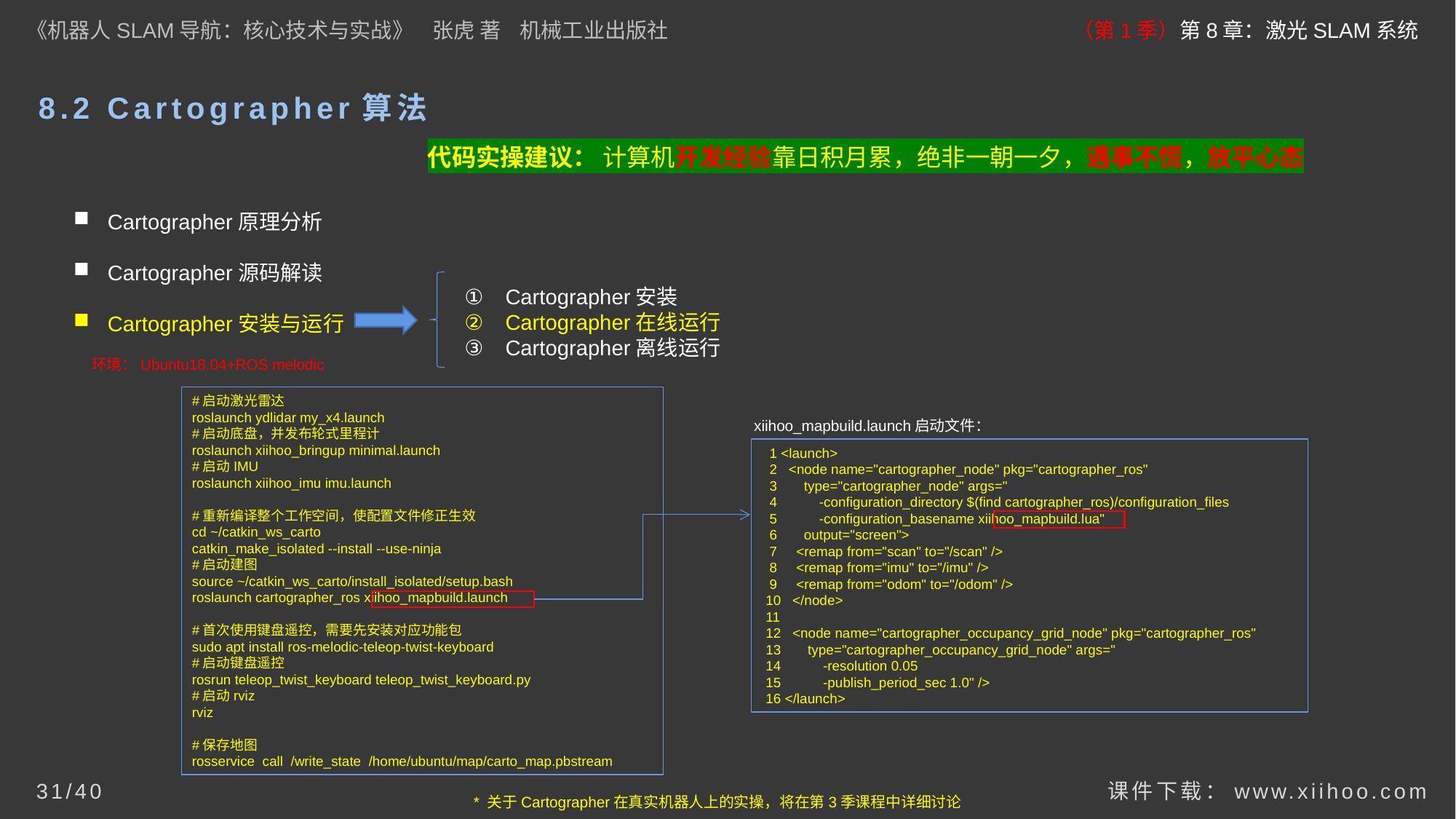

《机器人SLAM导航：核心技术与实战》    张虎 著    机械工业出版社
（第1季）第8章：激光SLAM系统
# 8.2 Cartographer算法
代码实操建议： 计算机开发经验靠日积月累，绝非一朝一夕，遇事不慌，放平心态
代码阅读技巧： 程序调用流程 + 数据调用流程
Cartographer原理分析
Cartographer源码解读
Cartographer安装与运行

Cartographer安装
Cartographer在线运行
Cartographer离线运行

环境：Ubuntu18.04+ROS melodic
#启动激光雷达
roslaunch ydlidar my_x4.launch
#启动底盘，并发布轮式里程计
roslaunch xiihoo_bringup minimal.launch
#启动IMU
roslaunch xiihoo_imu imu.launch

#重新编译整个工作空间，使配置文件修正生效
cd ~/catkin_ws_carto
catkin_make_isolated --install --use-ninja
#启动建图
source ~/catkin_ws_carto/install_isolated/setup.bash
roslaunch cartographer_ros xiihoo_mapbuild.launch

#首次使用键盘遥控，需要先安装对应功能包
sudo apt install ros-melodic-teleop-twist-keyboard
#启动键盘遥控
rosrun teleop_twist_keyboard teleop_twist_keyboard.py
#启动rviz
rviz

#保存地图
rosservice  call  /write_state  /home/ubuntu/map/carto_map.pbstream
xiihoo_mapbuild.launch启动文件：
  1 <launch>
  2   <node name="cartographer_node" pkg="cartographer_ros"
  3       type="cartographer_node" args="
  4           -configuration_directory $(find cartographer_ros)/configuration_files
  5           -configuration_basename xiihoo_mapbuild.lua"
  6       output="screen">
  7     <remap from="scan" to="/scan" />
  8     <remap from="imu" to="/imu" />
  9     <remap from="odom" to="/odom" />
 10   </node>
 11
 12   <node name="cartographer_occupancy_grid_node" pkg="cartographer_ros"
 13       type="cartographer_occupancy_grid_node" args="
 14           -resolution 0.05
 15           -publish_period_sec 1.0" />
 16 </launch>

课件下载：www.xiihoo.com
31/40
* 关于Cartographer在真实机器人上的实操，将在第3季课程中详细讨论